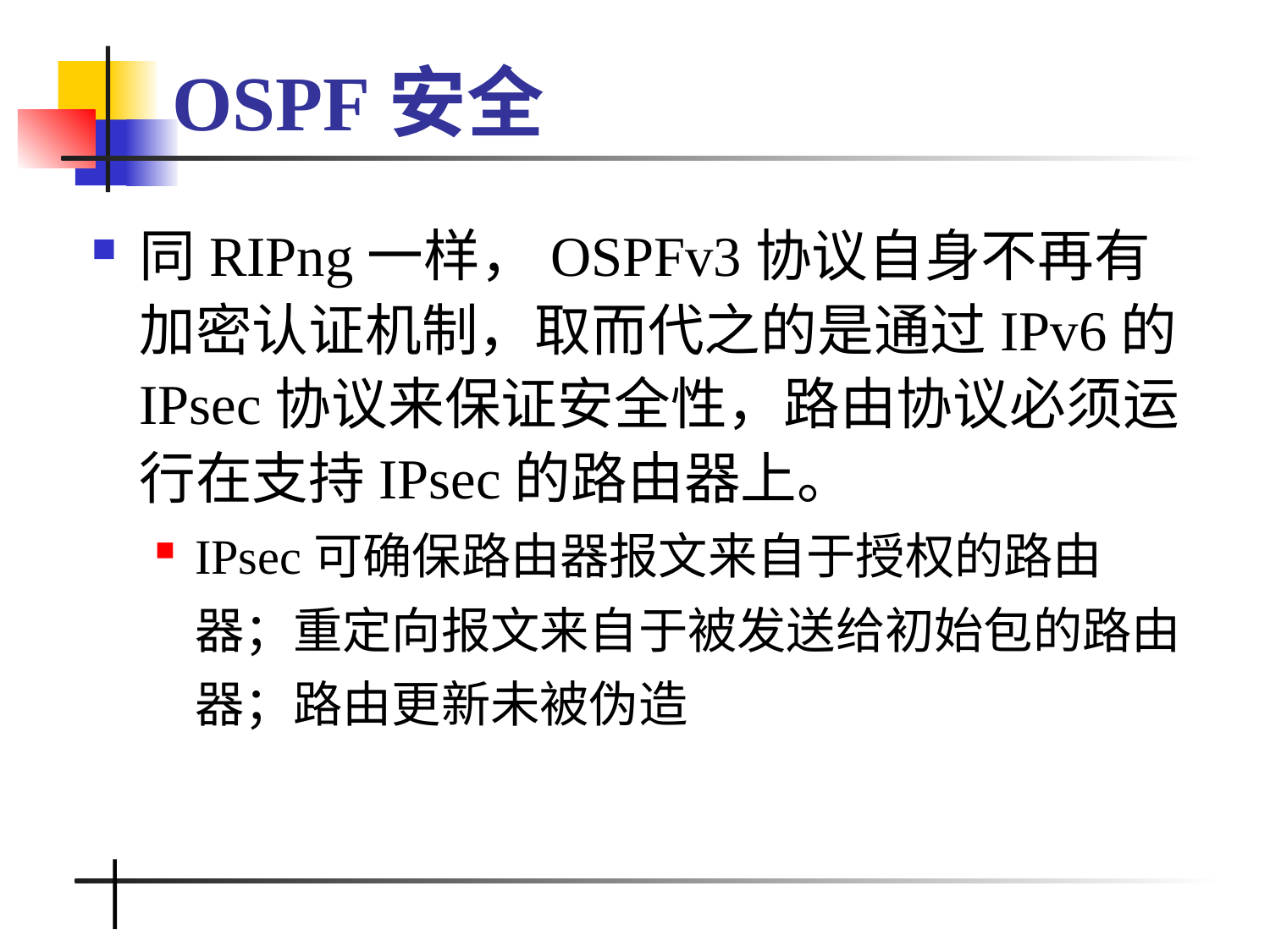

# OSPF安全
同RIPng一样，OSPFv3协议自身不再有加密认证机制，取而代之的是通过IPv6的IPsec协议来保证安全性，路由协议必须运行在支持IPsec的路由器上。
IPsec可确保路由器报文来自于授权的路由器；重定向报文来自于被发送给初始包的路由器；路由更新未被伪造